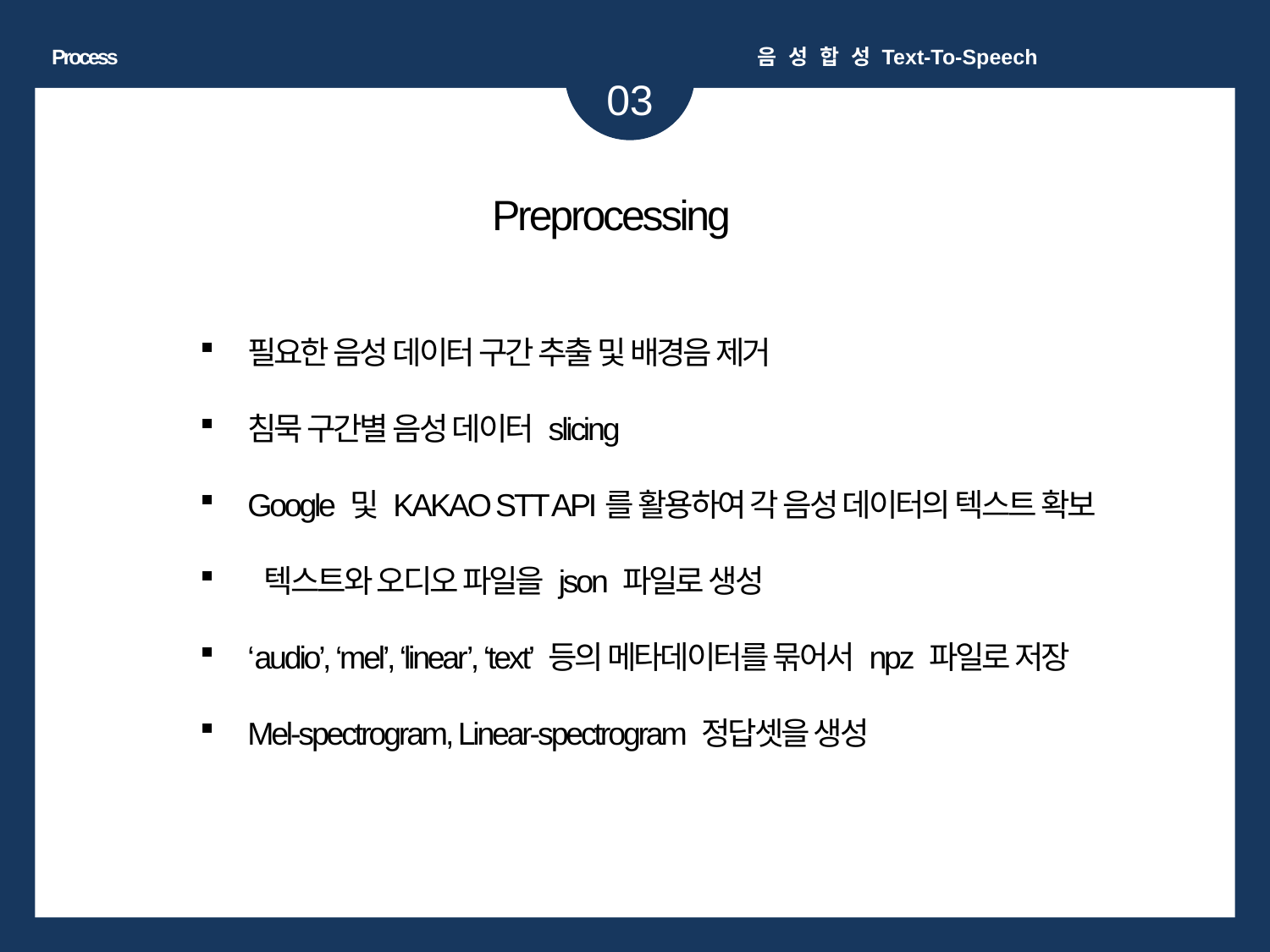

Process
음  성  합  성 Text-To-Speech
03

Preprocessing
필요한 음성 데이터 구간 추출 및 배경음 제거
침묵 구간별 음성 데이터 slicing
Google 및 KAKAO STT API를 활용하여 각 음성 데이터의 텍스트 확보
 텍스트와 오디오 파일을 json 파일로 생성
‘audio’, ‘mel’, ‘linear’, ‘text’ 등의 메타데이터를 묶어서 npz 파일로 저장
Mel-spectrogram, Linear-spectrogram 정답셋을 생성